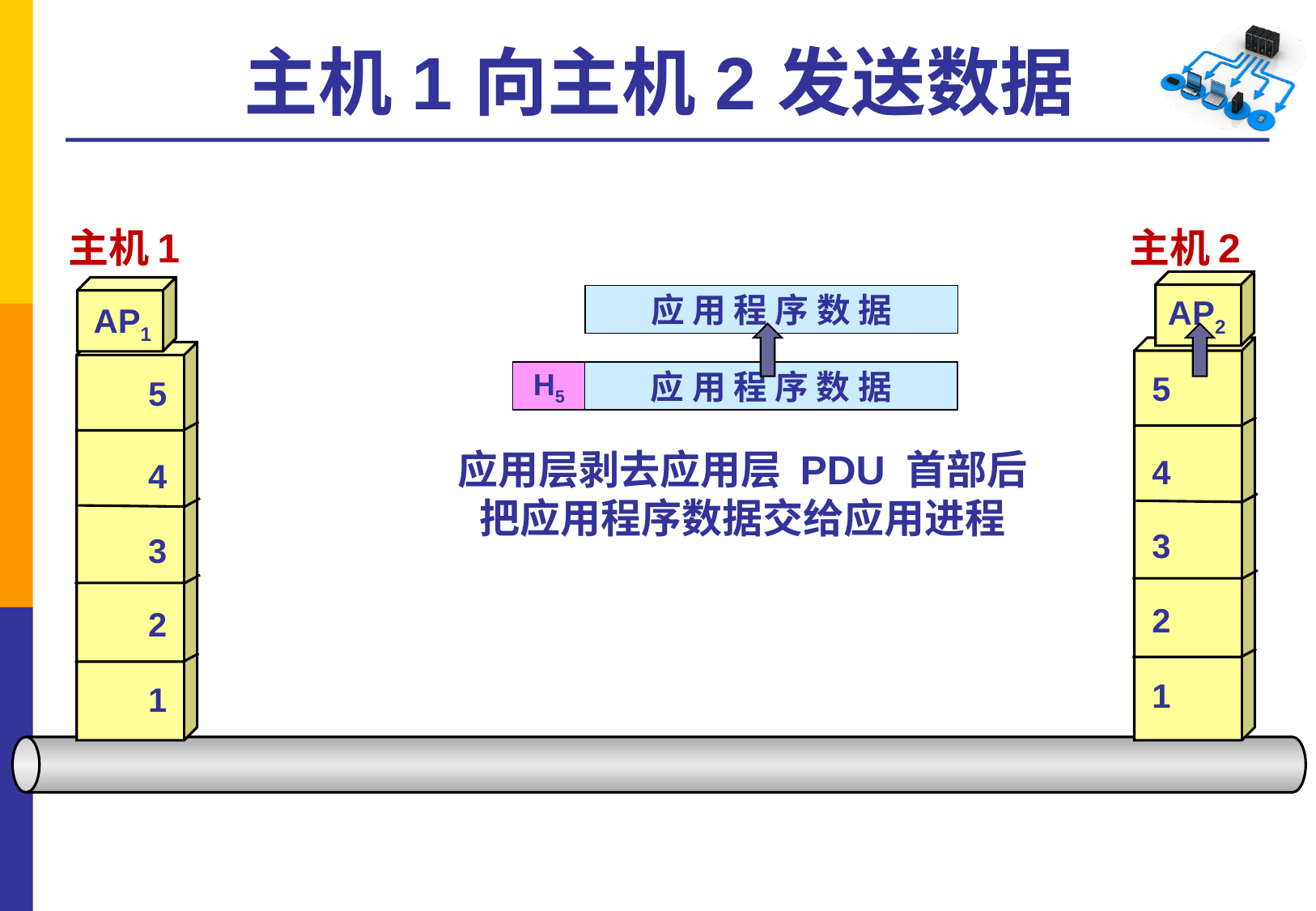

# 主机 1 向主机 2 发送数据

主机 1
主机 2

应 用 程 序 数 据
AP2
AP1

5
H5
应 用 程 序 数 据
5

应用层剥去应用层 PDU 首部后
把应用程序数据交给应用进程
4
4

3
3

2
2

1
1